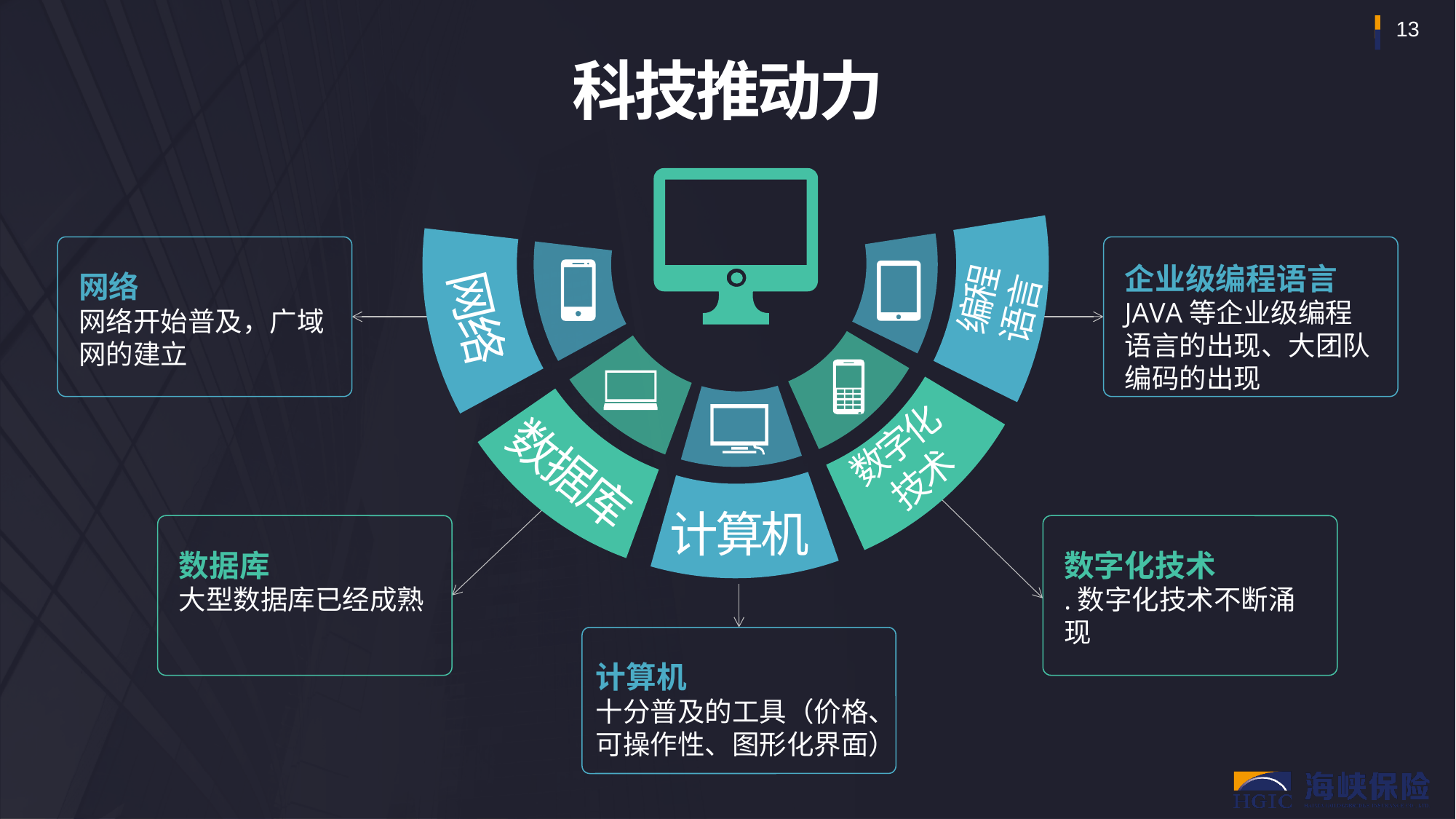

科技推动力

企业级编程语言
JAVA等企业级编程语言的出现、大团队编码的出现
网络
网络开始普及，广域网的建立

编程
语言

网络

数字化
技术
数据库

计算机
数据库
大型数据库已经成熟
数字化技术
.数字化技术不断涌现

计算机
十分普及的工具（价格、可操作性、图形化界面）